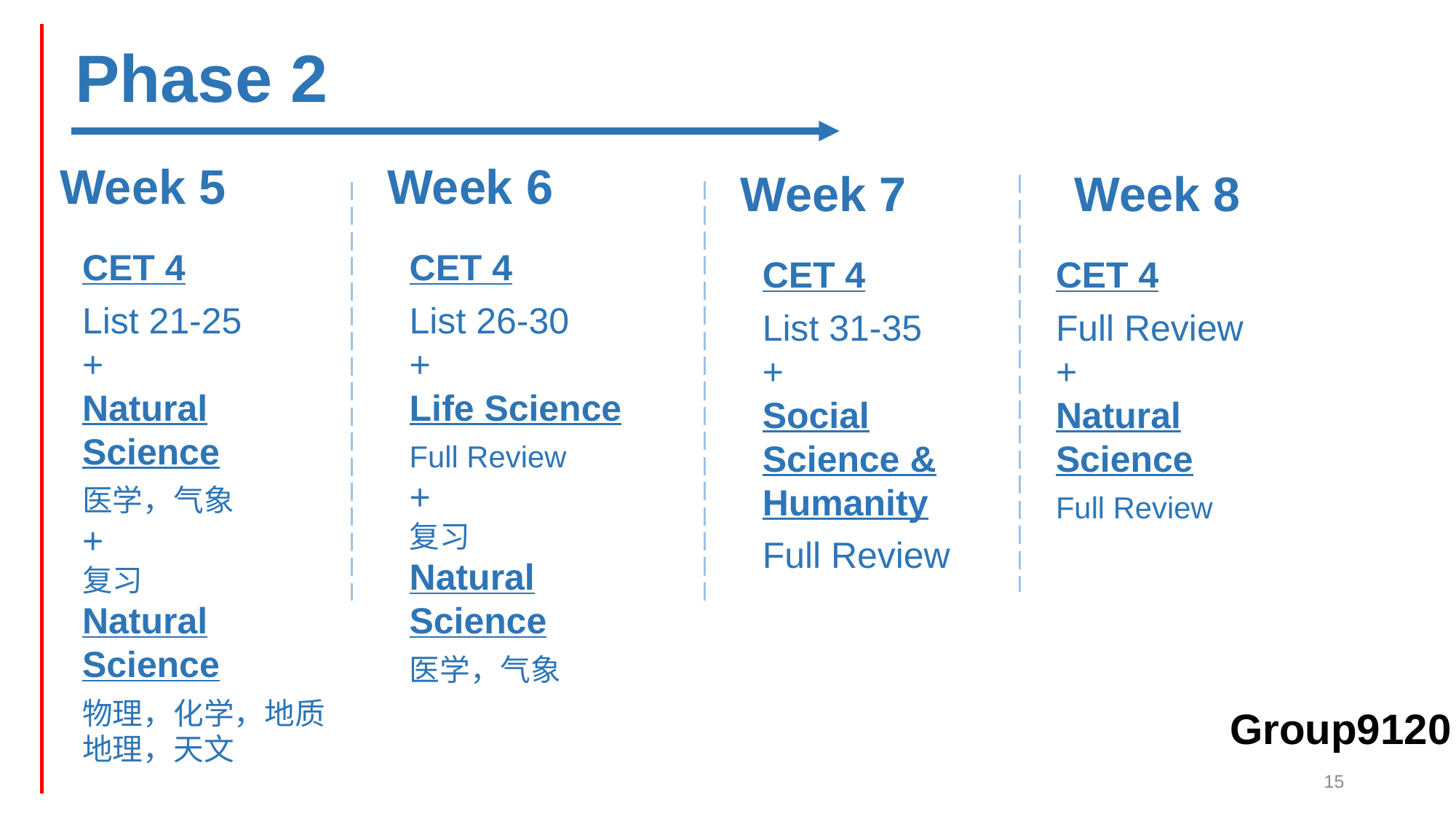

Phase 2
Week 5
Week 6
Week 7
Week 8
CET 4
List 21-25
+
Natural Science
医学，气象
+
复习
Natural Science
物理，化学，地质地理，天文

CET 4
List 26-30
+
Life Science
Full Review
+
复习
Natural Science
医学，气象

CET 4
List 31-35
+
Social Science & Humanity
Full Review

CET 4
Full Review
+
Natural Science
Full Review

Group9120
15